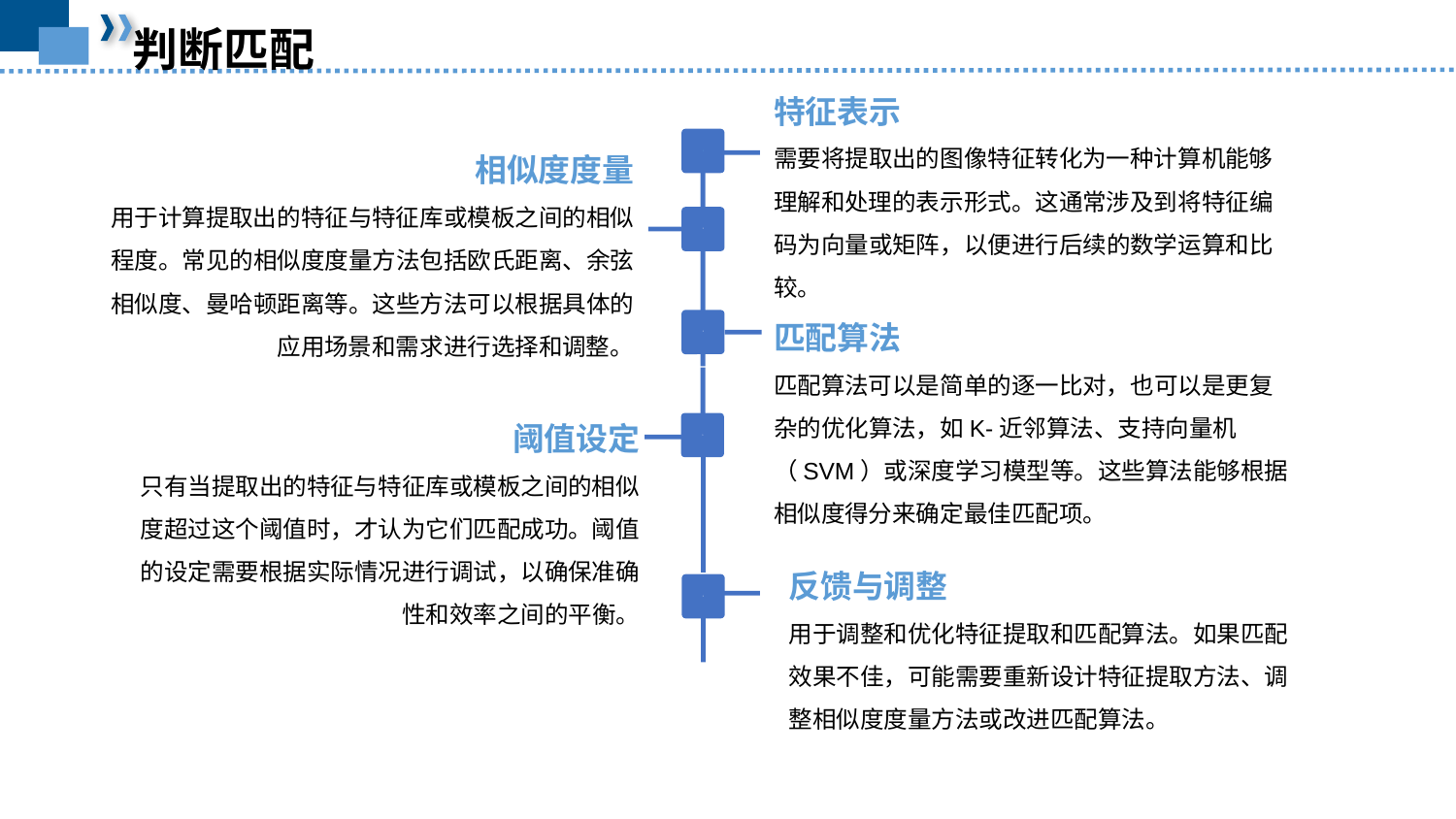

判断匹配

特征表示
需要将提取出的图像特征转化为一种计算机能够理解和处理的表示形式。这通常涉及到将特征编码为向量或矩阵，以便进行后续的数学运算和比较。
1
相似度度量
用于计算提取出的特征与特征库或模板之间的相似程度。常见的相似度度量方法包括欧氏距离、余弦相似度、曼哈顿距离等。这些方法可以根据具体的应用场景和需求进行选择和调整。

2

匹配算法
匹配算法可以是简单的逐一比对，也可以是更复杂的优化算法，如K-近邻算法、支持向量机（SVM）或深度学习模型等。这些算法能够根据相似度得分来确定最佳匹配项。
3

阈值设定
只有当提取出的特征与特征库或模板之间的相似度超过这个阈值时，才认为它们匹配成功。阈值的设定需要根据实际情况进行调试，以确保准确性和效率之间的平衡。
3

反馈与调整
用于调整和优化特征提取和匹配算法。如果匹配效果不佳，可能需要重新设计特征提取方法、调整相似度度量方法或改进匹配算法。
3